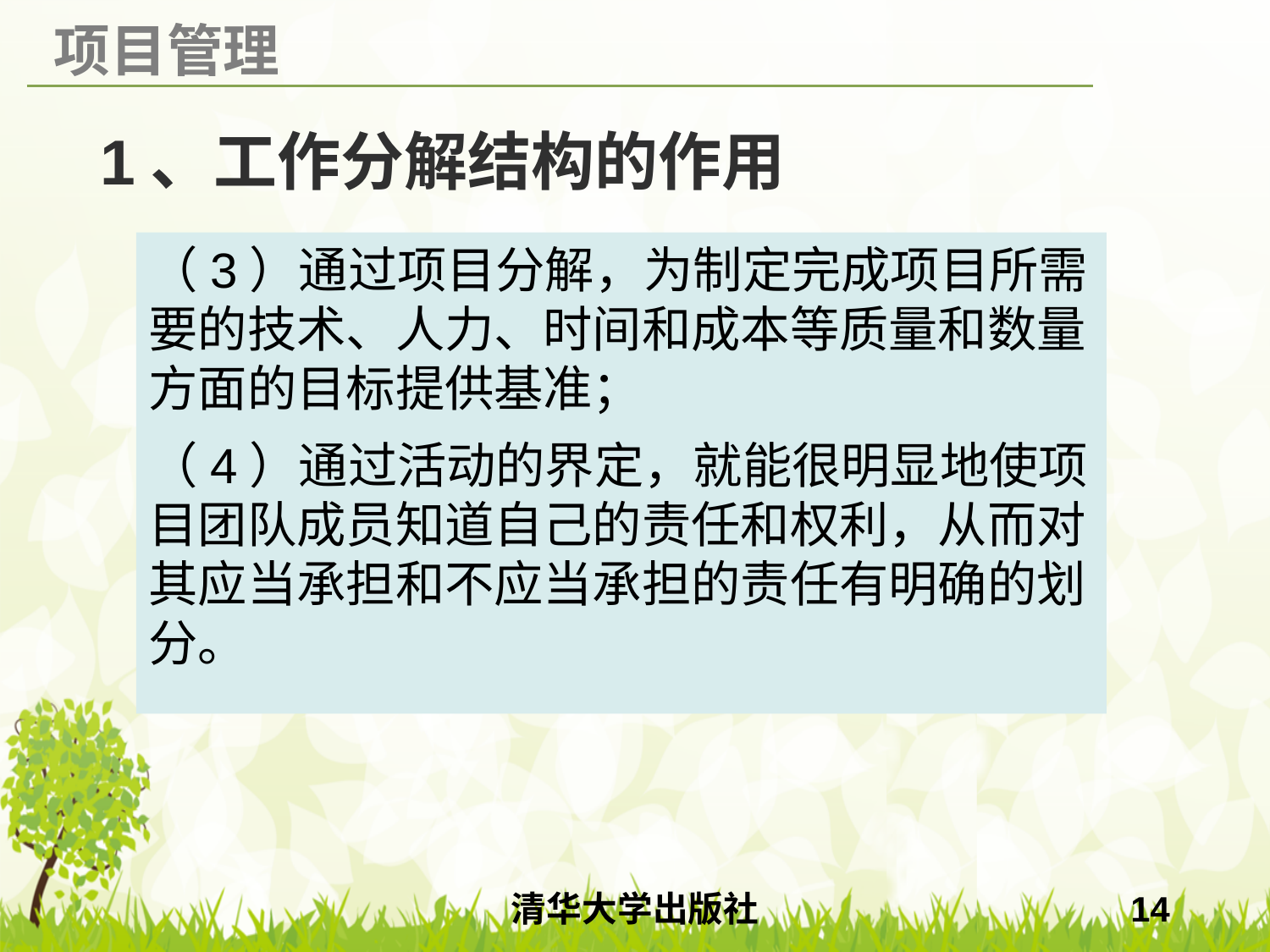

# 1、工作分解结构的作用
（3）通过项目分解，为制定完成项目所需要的技术、人力、时间和成本等质量和数量方面的目标提供基准；
（4）通过活动的界定，就能很明显地使项目团队成员知道自己的责任和权利，从而对其应当承担和不应当承担的责任有明确的划分。
清华大学出版社
14